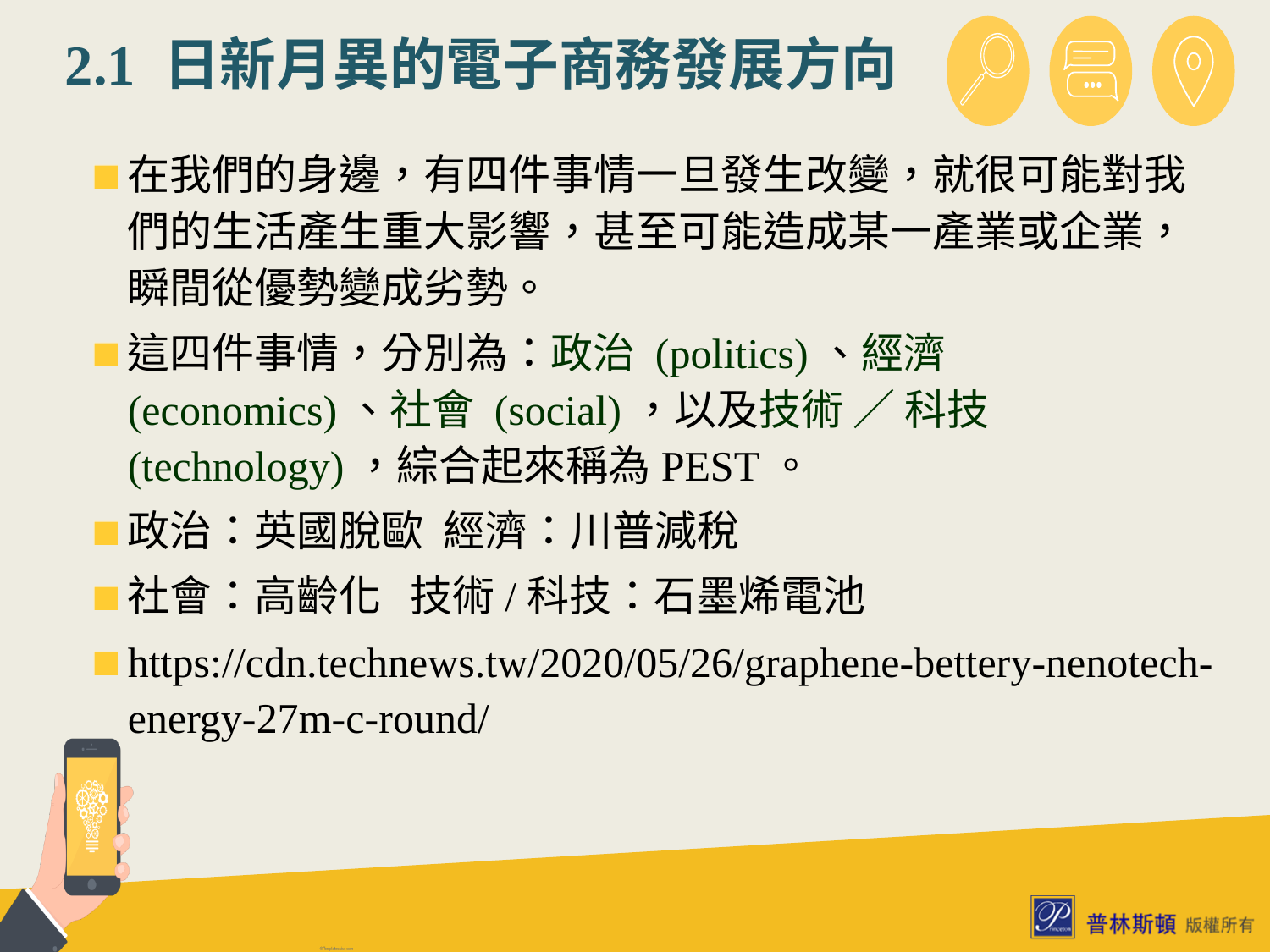

# 2.1 日新月異的電子商務發展方向
在我們的身邊，有四件事情一旦發生改變，就很可能對我們的生活產生重大影響，甚至可能造成某一產業或企業，瞬間從優勢變成劣勢。
這四件事情，分別為：政治 (politics)、經濟 (economics)、社會 (social)，以及技術 ∕ 科技 (technology)，綜合起來稱為PEST。
政治：英國脫歐  經濟：川普減稅
社會：高齡化   技術/科技：石墨烯電池
https://cdn.technews.tw/2020/05/26/graphene-bettery-nenotech-energy-27m-c-round/